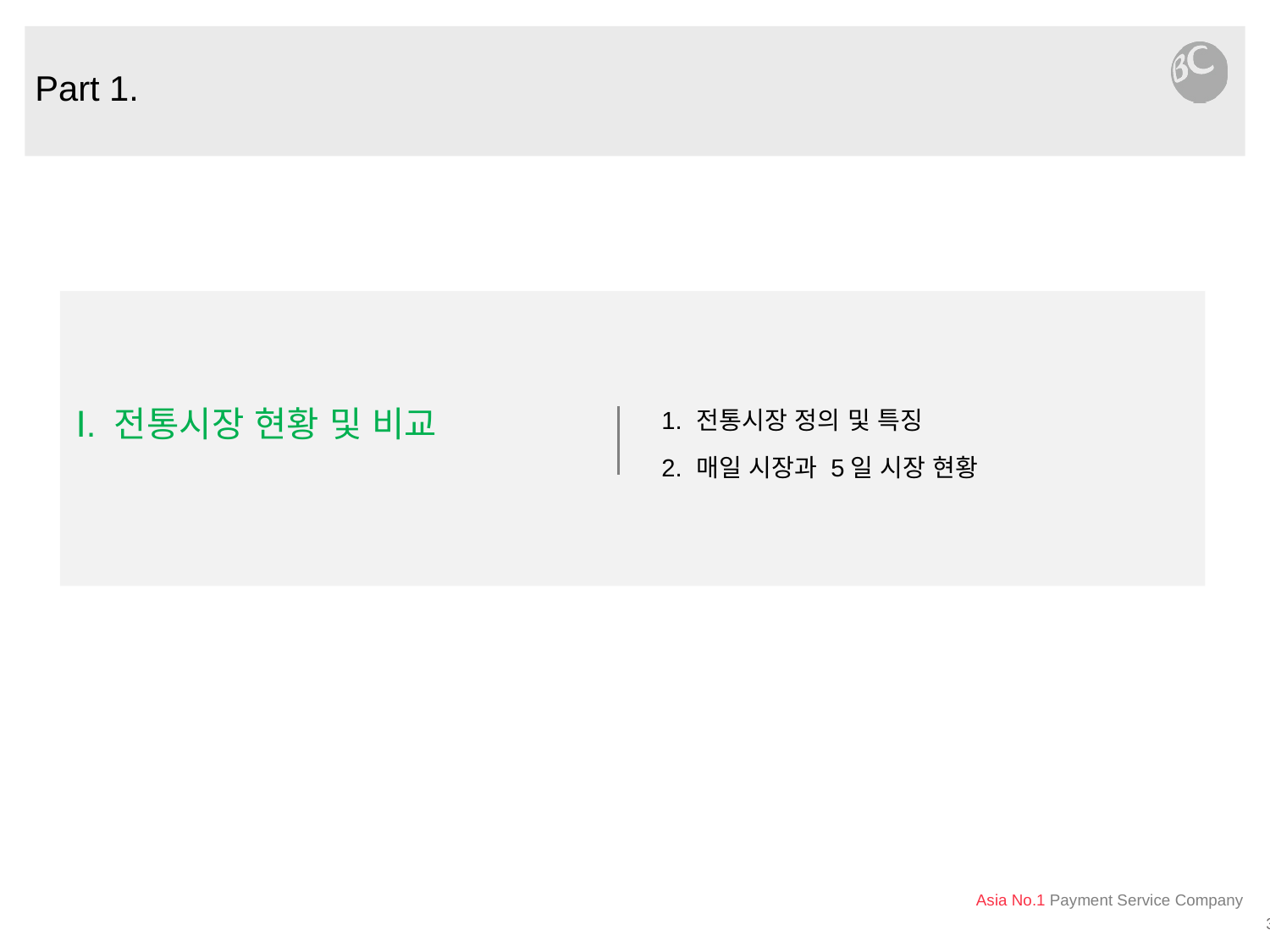

Part 1.

전통시장 정의 및 특징
매일 시장과 5일 시장 현황
Ⅰ. 전통시장 현황 및 비교